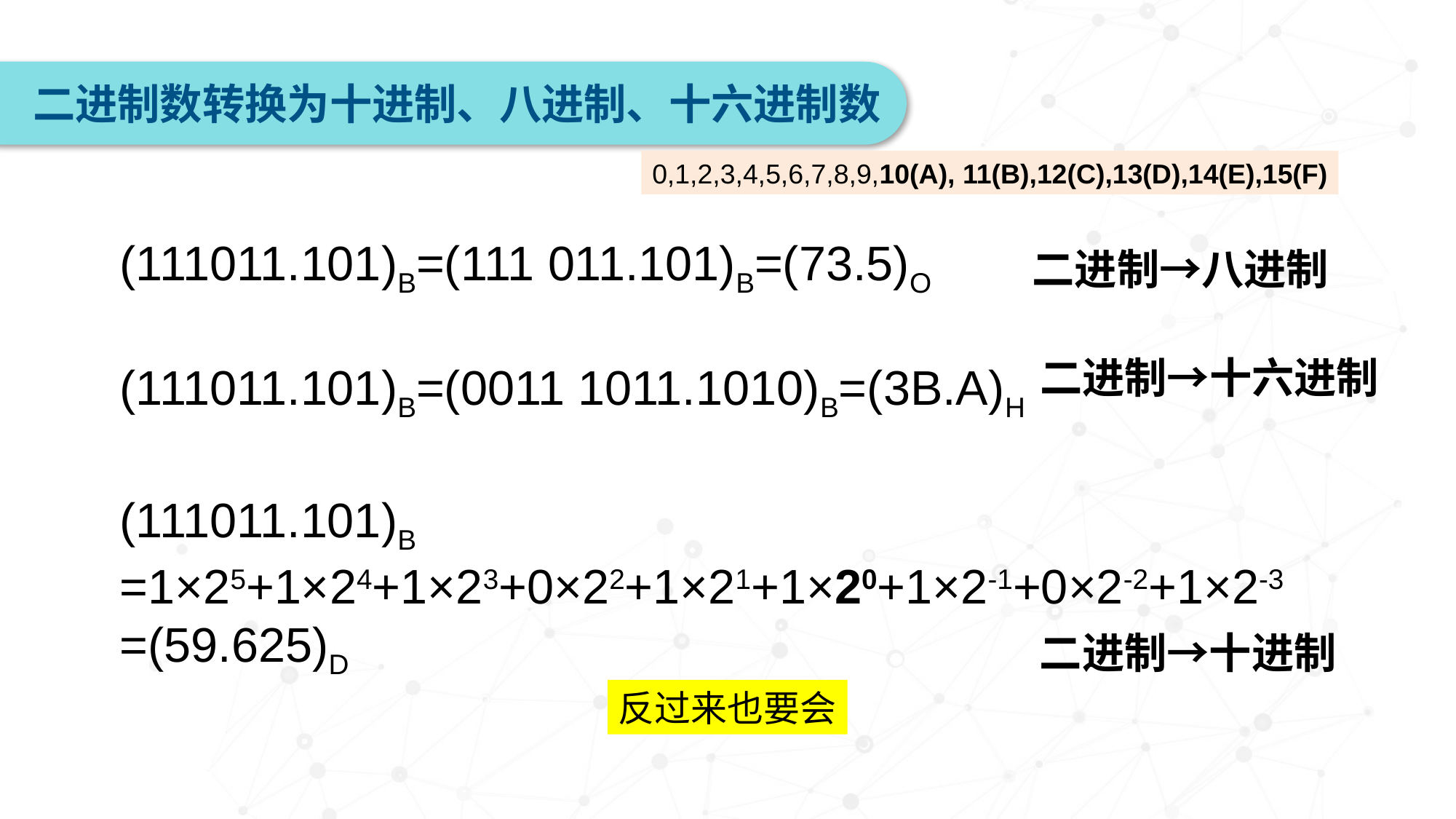

二进制数转换为十进制、八进制、十六进制数
0,1,2,3,4,5,6,7,8,9,10(A), 11(B),12(C),13(D),14(E),15(F)
(111011.101)B=(111 011.101)B=(73.5)O

(111011.101)B=(0011 1011.1010)B=(3B.A)H

(111011.101)B
=1×25+1×24+1×23+0×22+1×21+1×20+1×2-1+0×2-2+1×2-3
=(59.625)D
二进制→八进制
二进制→十六进制
二进制→十进制
反过来也要会